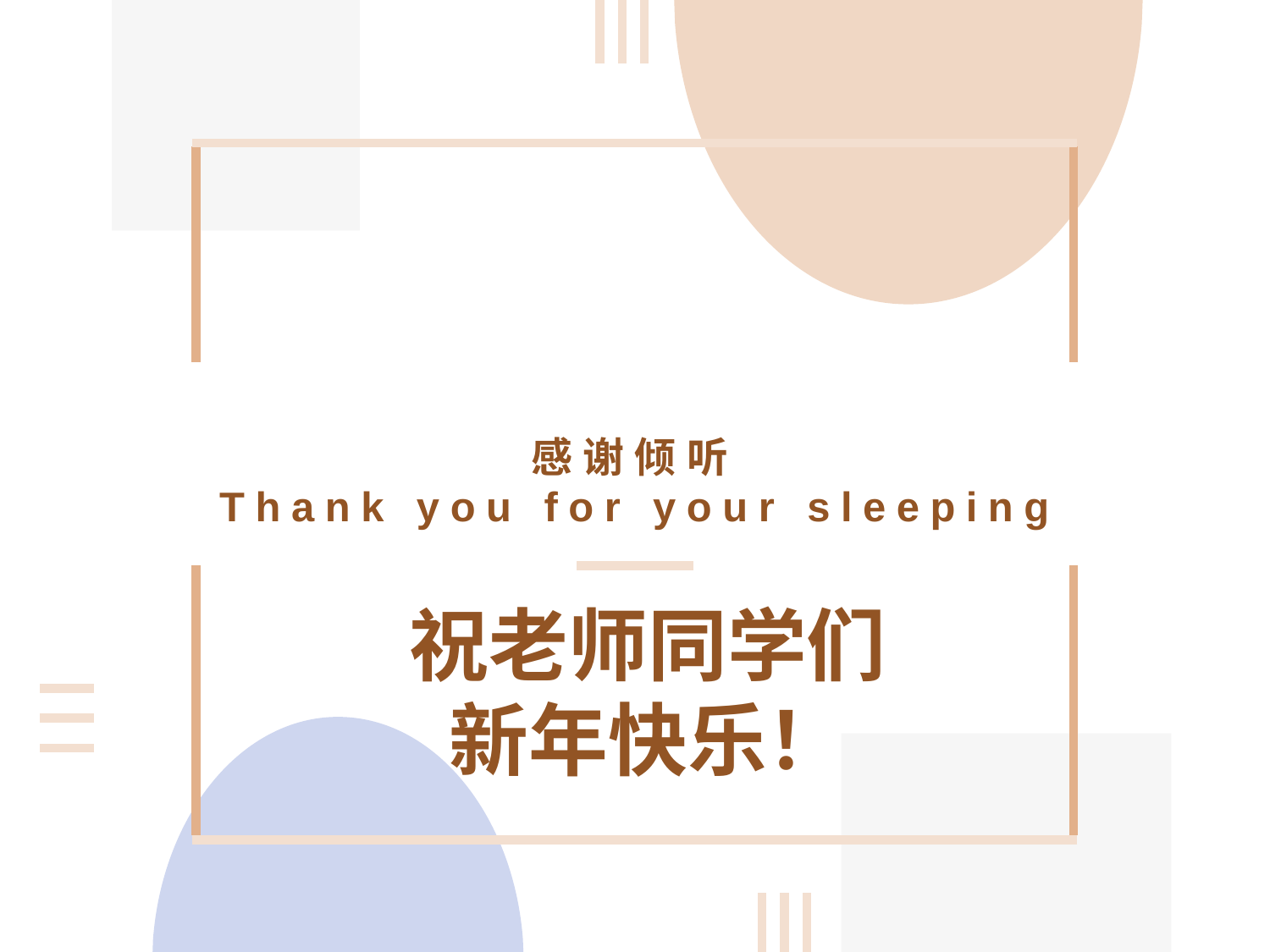

# 感谢倾听 Thank you for your sleeping
祝老师同学们新年快乐！